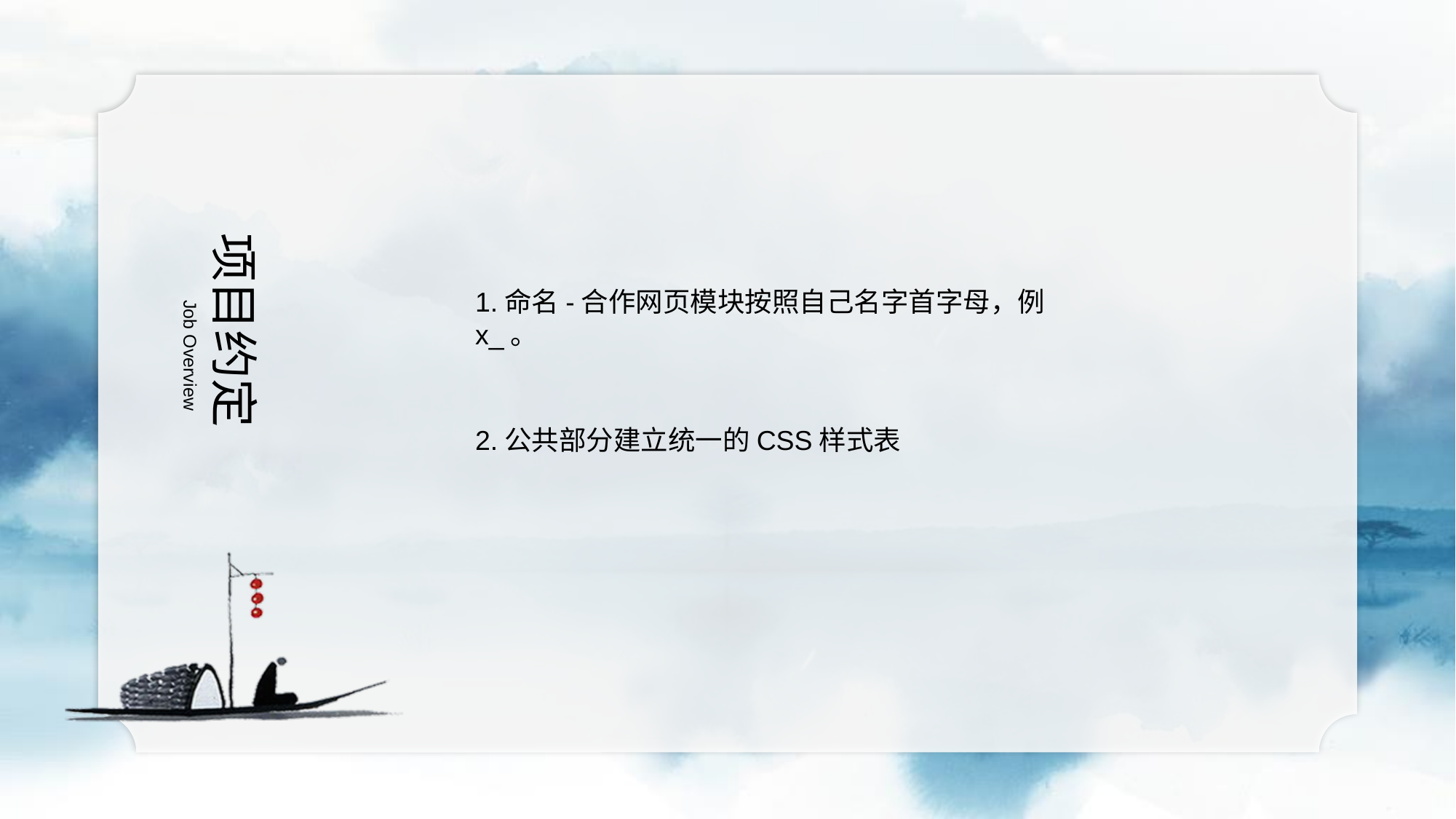

项目约定
Job Overview
1.命名-合作网页模块按照自己名字首字母，例x_。
2.公共部分建立统一的CSS样式表